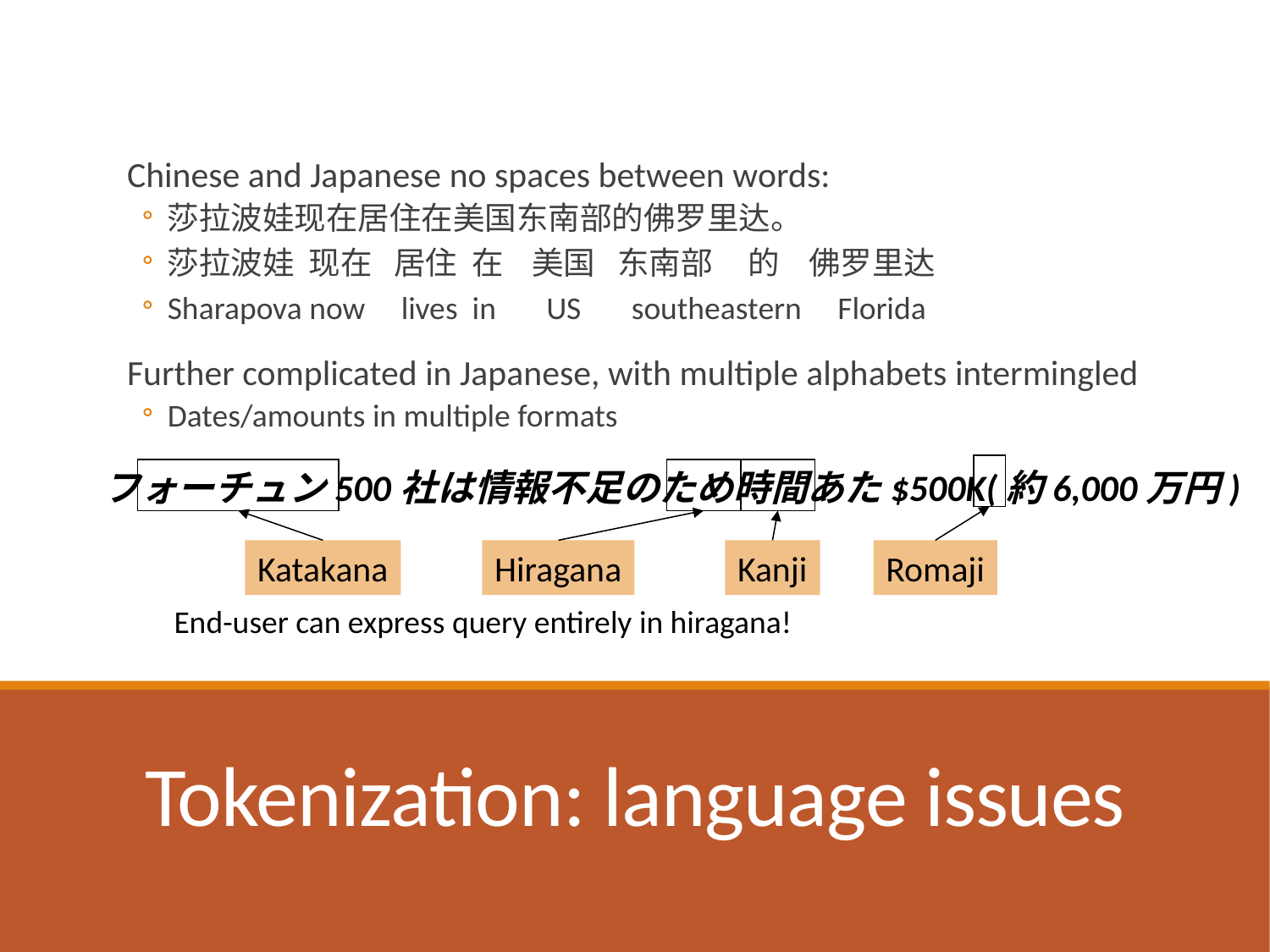

Chinese and Japanese no spaces between words:
莎拉波娃现在居住在美国东南部的佛罗里达。
莎拉波娃  现在   居住  在    美国   东南部     的    佛罗里达
Sharapova now     lives  in       US       southeastern     Florida
Further complicated in Japanese, with multiple alphabets intermingled
Dates/amounts in multiple formats

フォーチュン500社は情報不足のため時間あた$500K(約6,000万円)

Katakana
Hiragana
Kanji
Romaji
End-user can express query entirely in hiragana!

# Tokenization: language issues